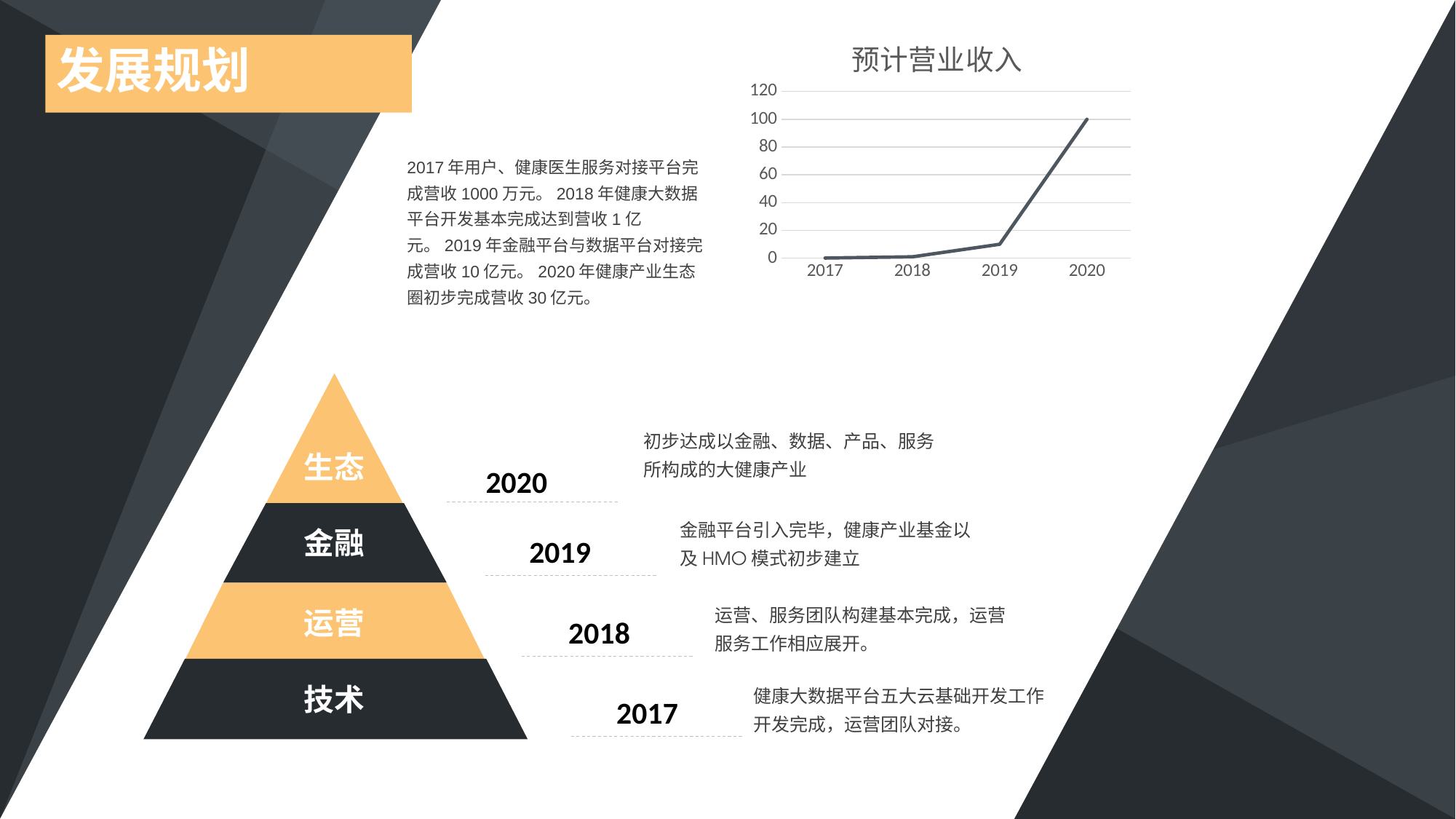

### Chart: 预计营业收入

| Category | 系列 2 |
|---|---|
| 2017 | 0.1 |
| 2018 | 1.0 |
| 2019 | 10.0 |
| 2020 | 100.0 |
发展规划
2017年用户、健康医生服务对接平台完成营收1000万元。2018年健康大数据平台开发基本完成达到营收1亿元。2019年金融平台与数据平台对接完成营收10亿元。2020年健康产业生态圈初步完成营收30亿元。

初步达成以金融、数据、产品、服务所构成的大健康产业
生态
2020

金融平台引入完毕，健康产业基金以及HMO模式初步建立
金融
2019

运营、服务团队构建基本完成，运营服务工作相应展开。
运营
2018

健康大数据平台五大云基础开发工作开发完成，运营团队对接。
技术
2017